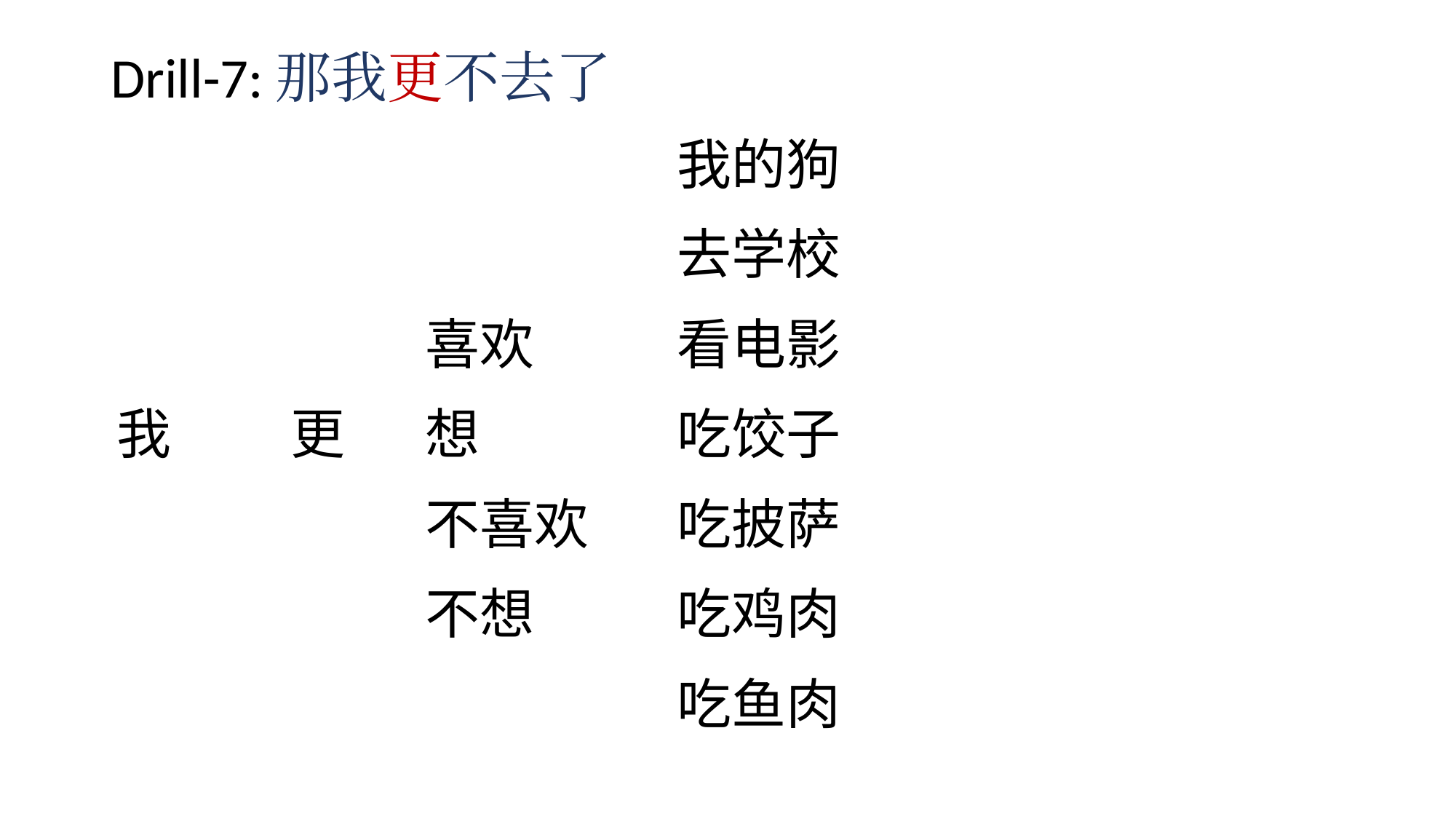

# Drill-7:那我更不去了

|  |  |  | 我的狗 |
| --- | --- | --- | --- |
|  |  |  | 去学校 |
|  |  | 喜欢 | 看电影 |
| 我 | 更 | 想 | 吃饺子 |
|  |  | 不喜欢 | 吃披萨 |
|  |  | 不想 | 吃鸡肉 |
|  |  |  | 吃鱼肉 |